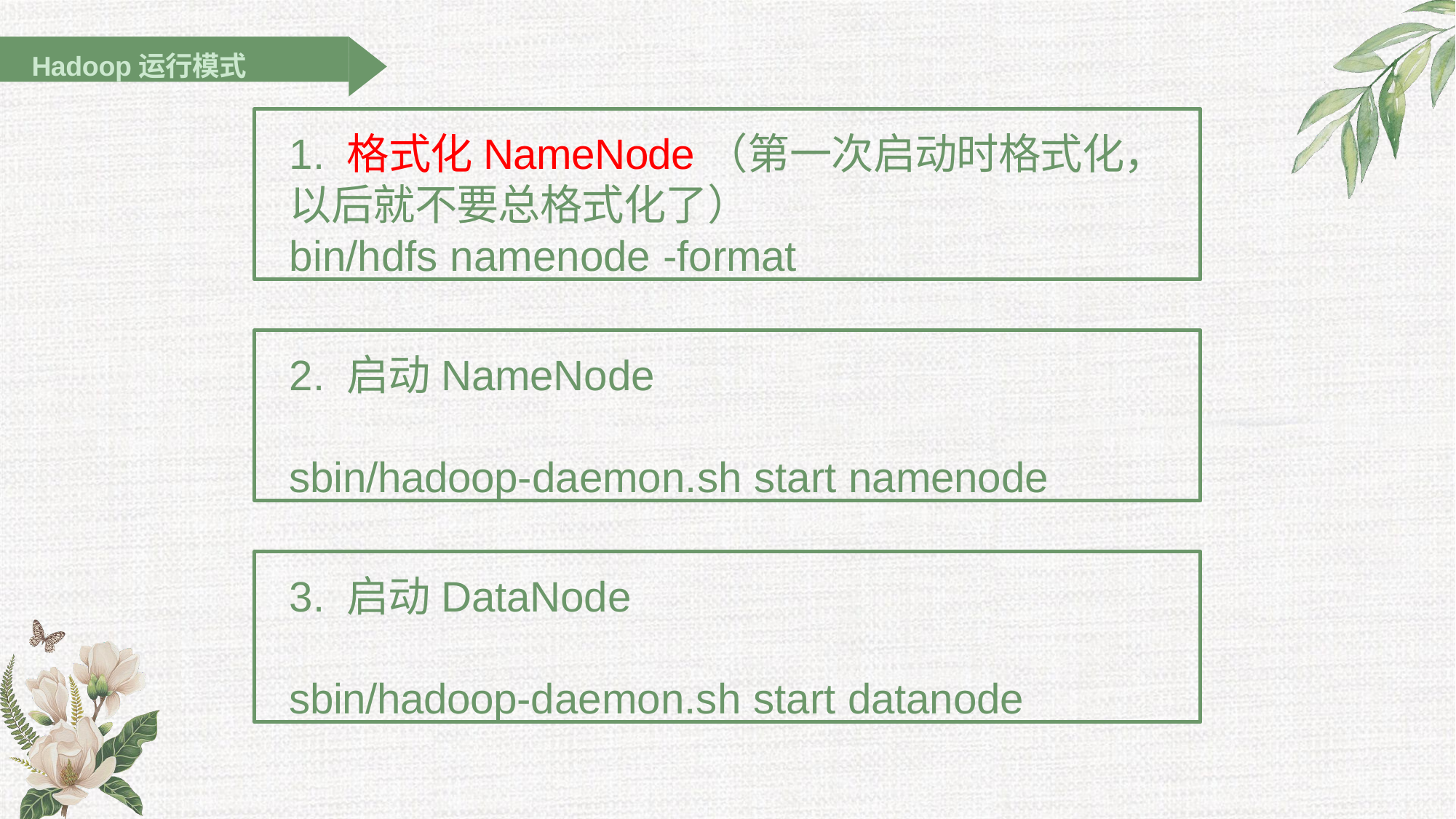

Hadoop运行模式
1. 格式化NameNode（第一次启动时格式化，以后就不要总格式化了）
bin/hdfs namenode -format
2. 启动NameNode
sbin/hadoop-daemon.sh start namenode
3. 启动DataNode
sbin/hadoop-daemon.sh start datanode